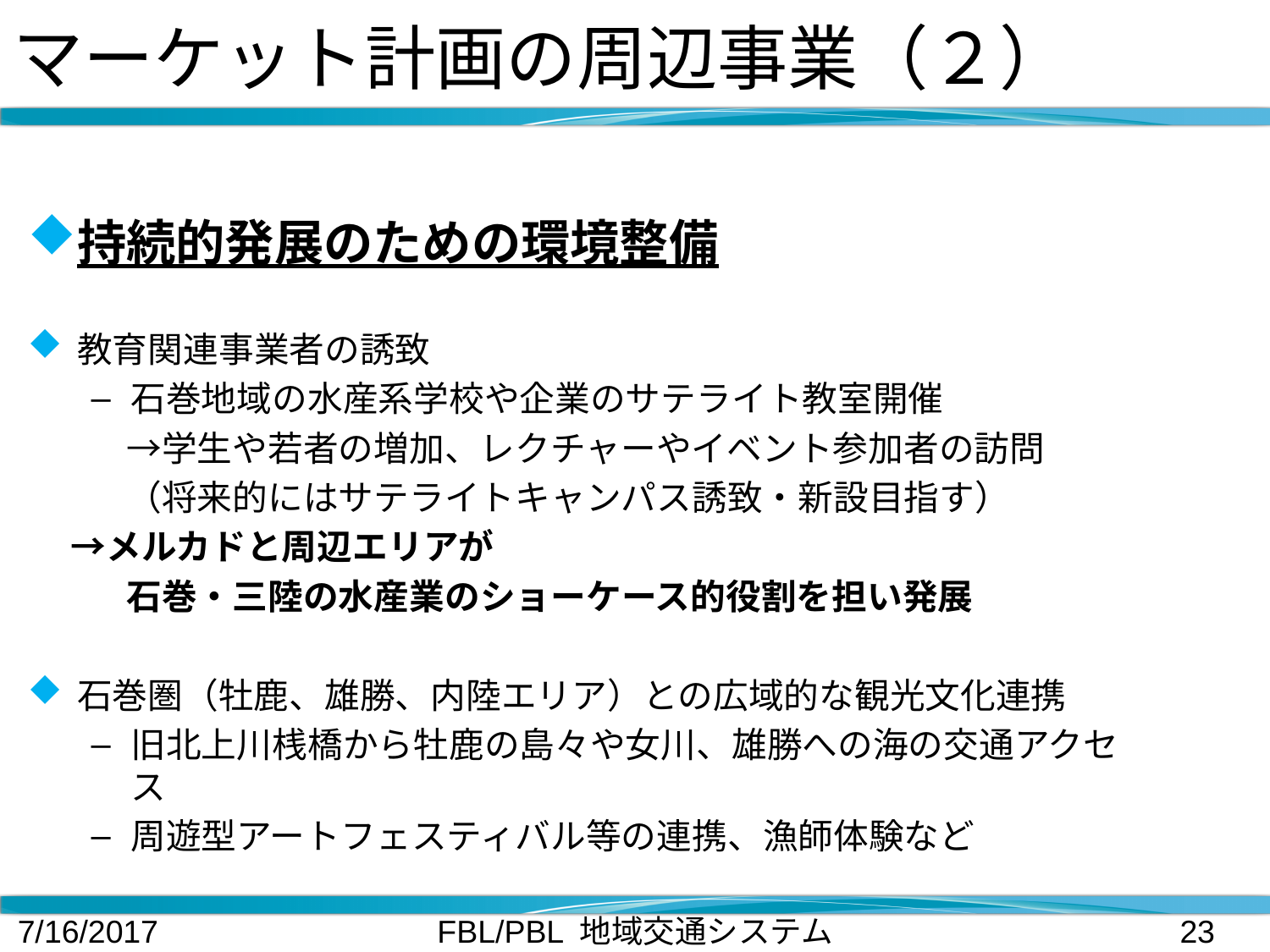

# マーケット計画の周辺事業（２）

持続的発展のための環境整備

教育関連事業者の誘致
石巻地域の水産系学校や企業のサテライト教室開催
　→学生や若者の増加、レクチャーやイベント参加者の訪問
　（将来的にはサテライトキャンパス誘致・新設目指す）
　→メルカドと周辺エリアが
　石巻・三陸の水産業のショーケース的役割を担い発展

石巻圏（牡鹿、雄勝、内陸エリア）との広域的な観光文化連携
旧北上川桟橋から牡鹿の島々や女川、雄勝への海の交通アクセス
周遊型アートフェスティバル等の連携、漁師体験など
7/16/2017
FBL/PBL 地域交通システム
23